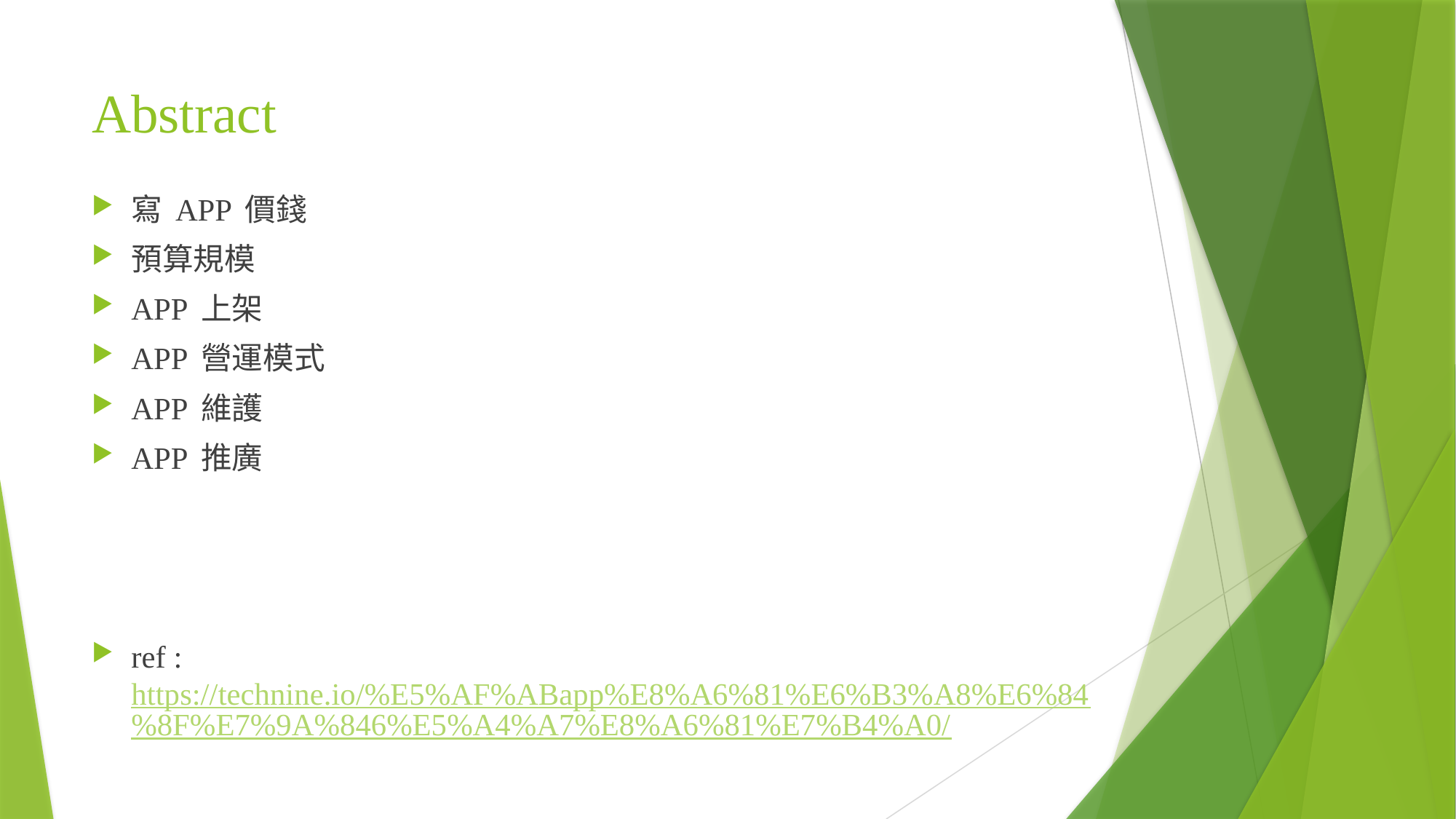

# Abstract
寫 APP 價錢
預算規模
APP 上架
APP 營運模式
APP 維護
APP 推廣

ref : https://technine.io/%E5%AF%ABapp%E8%A6%81%E6%B3%A8%E6%84%8F%E7%9A%846%E5%A4%A7%E8%A6%81%E7%B4%A0/